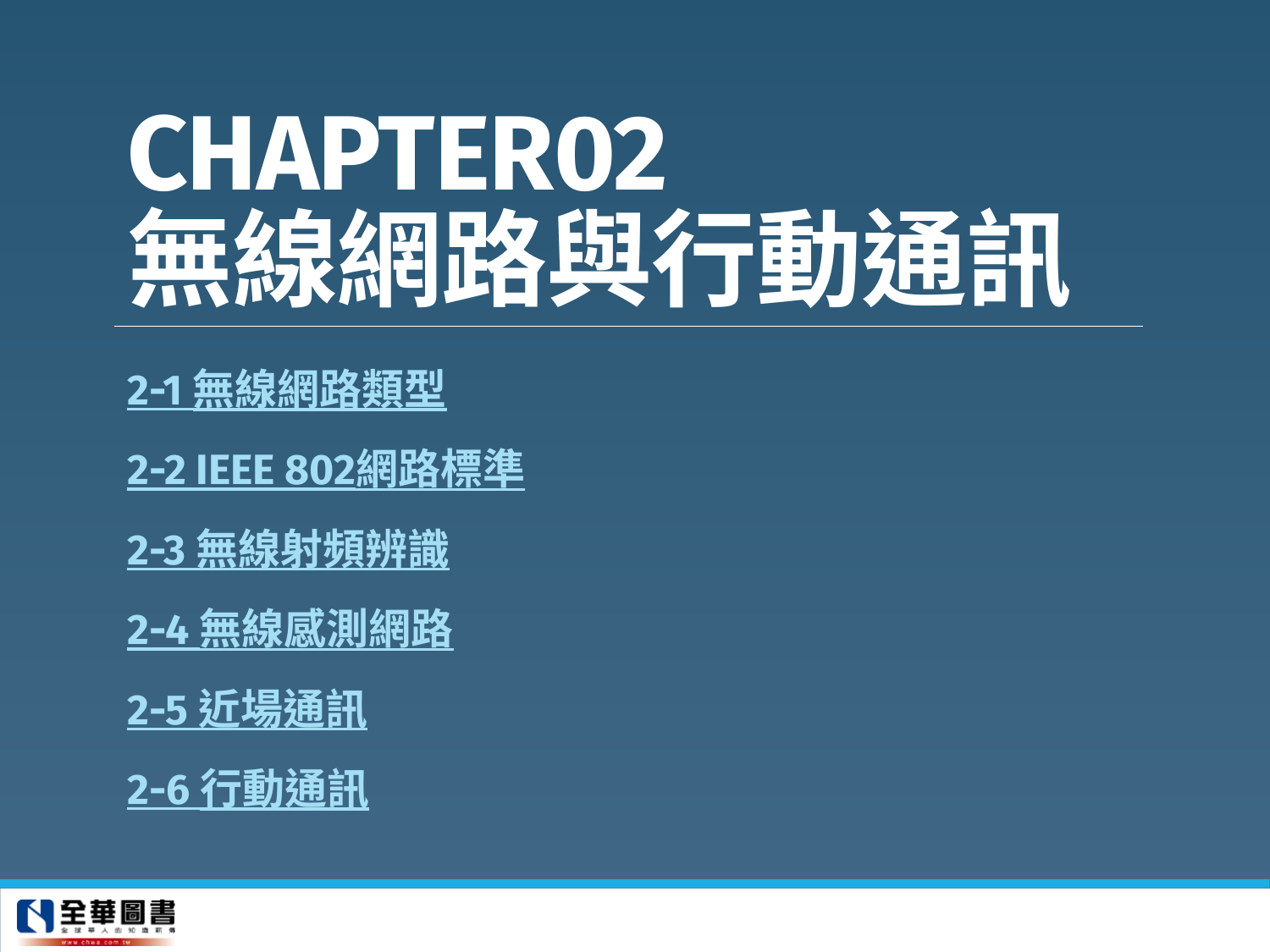

# CHAPTER02 無線網路與行動通訊
2-1 無線網路類型
2-2 IEEE 802網路標準
2-3 無線射頻辨識
2-4 無線感測網路
2-5 近場通訊
2-6 行動通訊
1